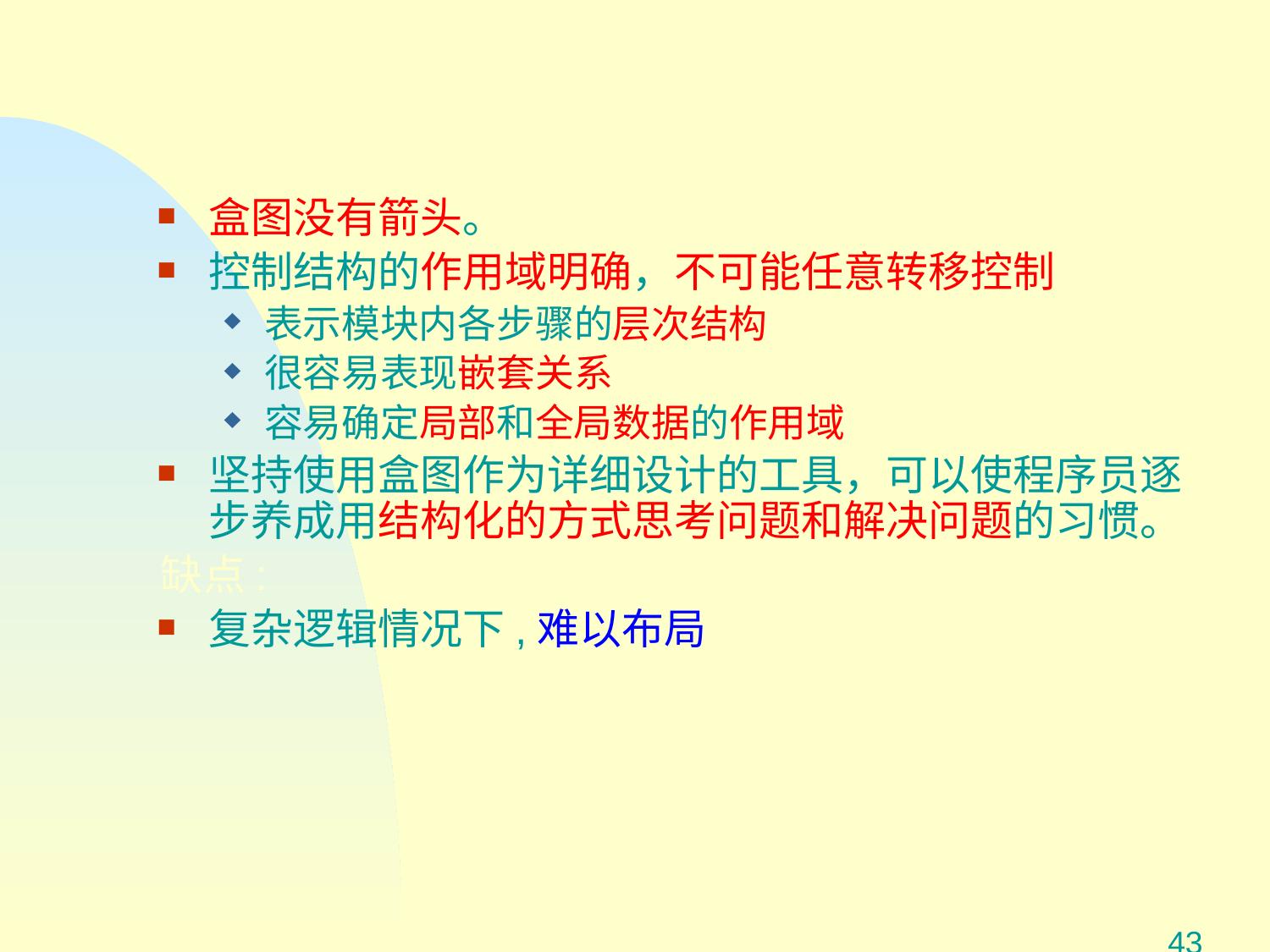

# N-S图的特点和缺点
盒图没有箭头。
控制结构的作用域明确，不可能任意转移控制
表示模块内各步骤的层次结构
很容易表现嵌套关系
容易确定局部和全局数据的作用域
坚持使用盒图作为详细设计的工具，可以使程序员逐步养成用结构化的方式思考问题和解决问题的习惯。
缺点:
复杂逻辑情况下,难以布局

43